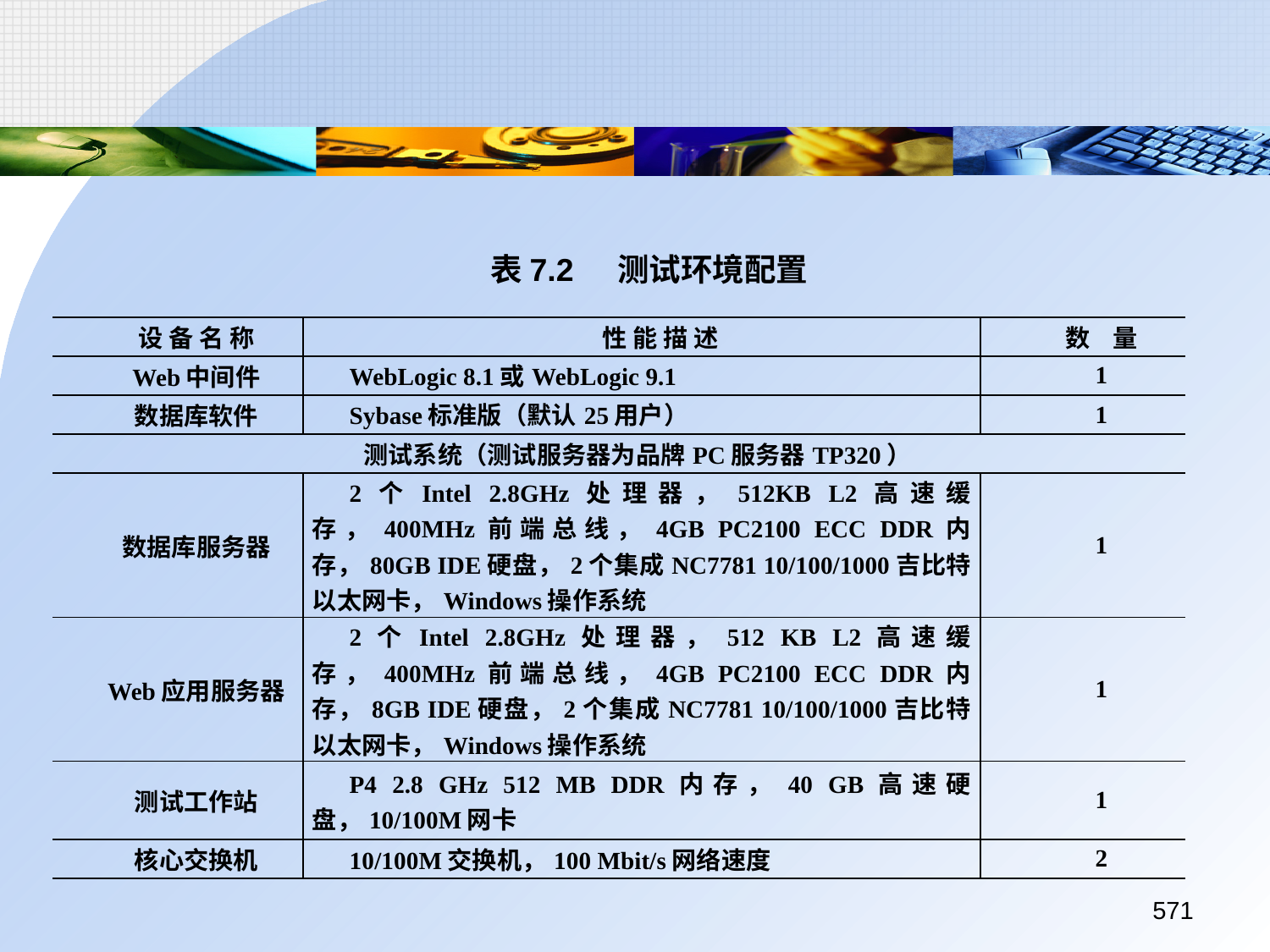

表7.2	测试环境配置
| 设 备 名 称 | 性 能 描 述 | 数 量 |
| --- | --- | --- |
| Web中间件 | WebLogic 8.1或WebLogic 9.1 | 1 |
| 数据库软件 | Sybase标准版（默认25用户） | 1 |
| 测试系统（测试服务器为品牌PC服务器TP320） |  |  |
| 数据库服务器 | 2个Intel 2.8GHz处理器，512KB L2高速缓存，400MHz前端总线，4GB PC2100 ECC DDR内存，80GB IDE硬盘，2个集成NC7781 10/100/1000吉比特以太网卡，Windows操作系统 | 1 |
| Web应用服务器 | 2个Intel 2.8GHz处理器，512 KB L2高速缓存，400MHz前端总线，4GB PC2100 ECC DDR内存，8GB IDE硬盘，2个集成NC7781 10/100/1000吉比特以太网卡，Windows操作系统 | 1 |
| 测试工作站 | P4 2.8 GHz 512 MB DDR内存，40 GB高速硬盘，10/100M网卡 | 1 |
| 核心交换机 | 10/100M交换机，100 Mbit/s网络速度 | 2 |
571